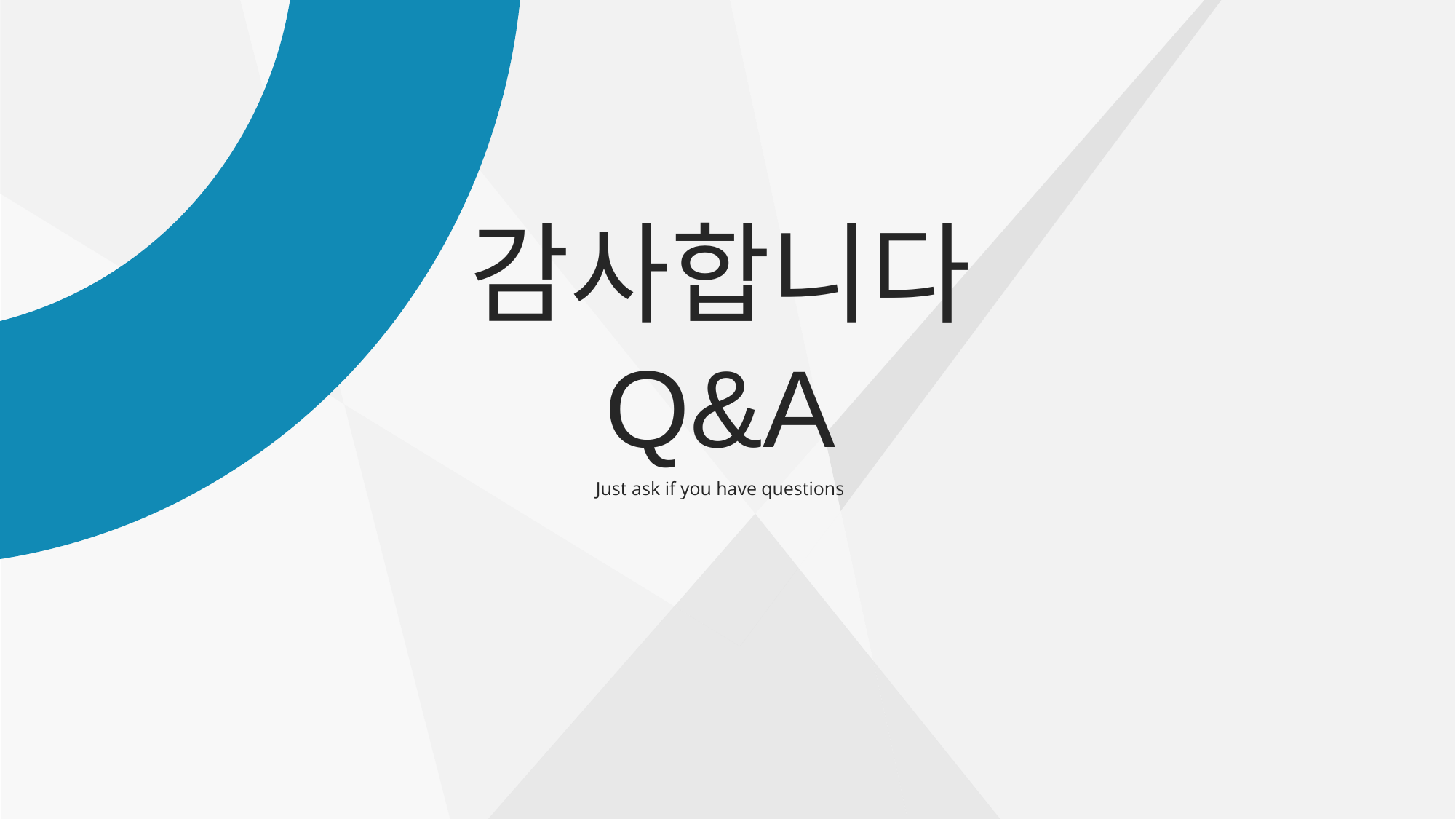

감사합니다
Q&A
Just ask if you have questions